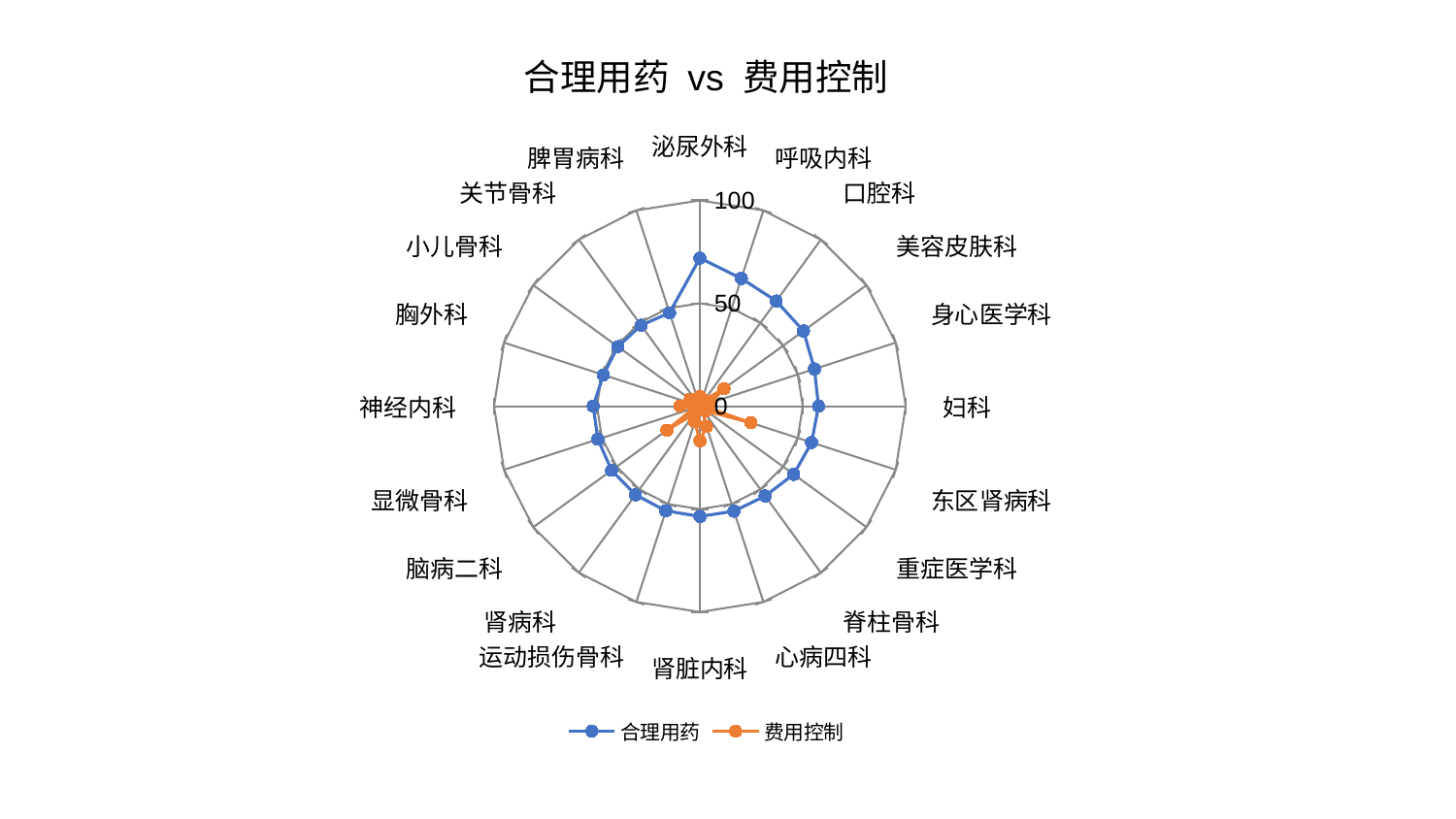

### Chart: 合理用药 vs 费用控制

| Category | 合理用药 | 费用控制 |
|---|---|---|
| 泌尿外科 | 71.96816398819695 | 4.648590379257235 |
| 呼吸内科 | 65.25508393553373 | 2.126192338843748 |
| 口腔科 | 63.16415470115199 | 3.6276351816548984 |
| 美容皮肤科 | 62.23154088016317 | 14.536711861270208 |
| 身心医学科 | 58.53900778478871 | 5.4920482919258795 |
| 妇科 | 57.648717331044196 | 1.3570816563242756 |
| 东区肾病科 | 57.085052614206155 | 26.06054012468833 |
| 重症医学科 | 56.33801900364683 | 3.9206233659292504 |
| 脊柱骨科 | 53.92701789234974 | 2.2098971737014903 |
| 心病四科 | 53.62917258545043 | 10.421044085541762 |
| 肾脏内科 | 53.57685321905661 | 16.826396115114182 |
| 运动损伤骨科 | 53.46251411490046 | 7.9797859674280955 |
| 肾病科 | 53.224827882535074 | 4.8137006731216045 |
| 脑病二科 | 53.01496176830556 | 19.79835497130676 |
| 显微骨科 | 52.08121486497701 | 2.939733185492392 |
| 神经内科 | 51.826047673812454 | 9.704960070994591 |
| 胸外科 | 49.26549935795758 | 5.426423355295266 |
| 小儿骨科 | 49.23054127757813 | 5.792910930755109 |
| 关节骨科 | 48.58776284410048 | 4.0585632515651255 |
| 脾胃病科 | 47.6999292547613 | 3.0237945747503647 |
53